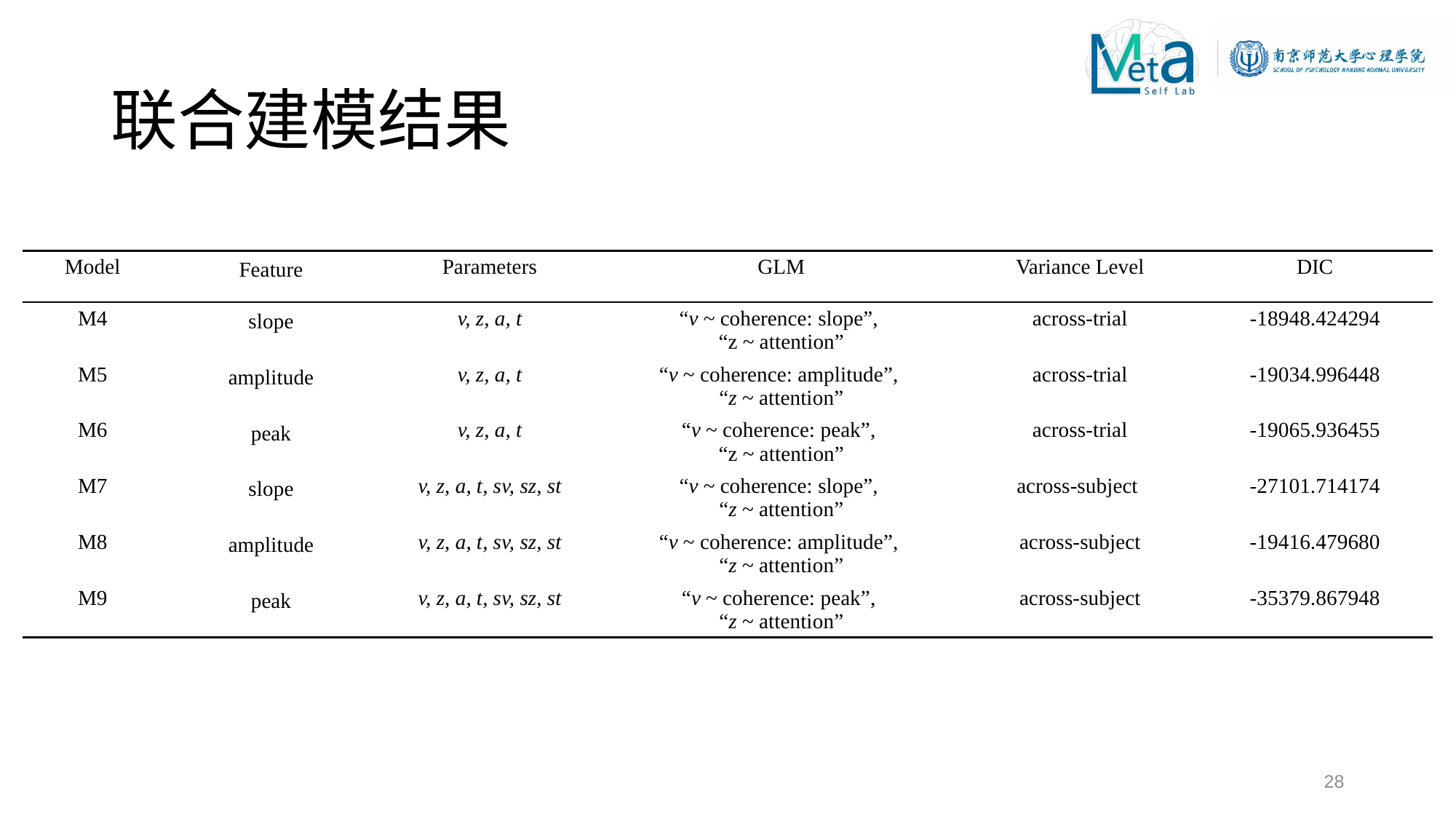

# 联合建模结果
| Model | Feature | Parameters | GLM | Variance Level | DIC |
| --- | --- | --- | --- | --- | --- |
| M4 | slope | v, z, a, t | “v ~ coherence: slope”, “z ~ attention” | across-trial | -18948.424294 |
| M5 | amplitude | v, z, a, t | “v ~ coherence: amplitude”, “z ~ attention” | across-trial | -19034.996448 |
| M6 | peak | v, z, a, t | “v ~ coherence: peak”, “z ~ attention” | across-trial | -19065.936455 |
| M7 | slope | v, z, a, t, sv, sz, st | “v ~ coherence: slope”, “z ~ attention” | across-subject | -27101.714174 |
| M8 | amplitude | v, z, a, t, sv, sz, st | “v ~ coherence: amplitude”, “z ~ attention” | across-subject | -19416.479680 |
| M9 | peak | v, z, a, t, sv, sz, st | “v ~ coherence: peak”, “z ~ attention” | across-subject | -35379.867948 |
28